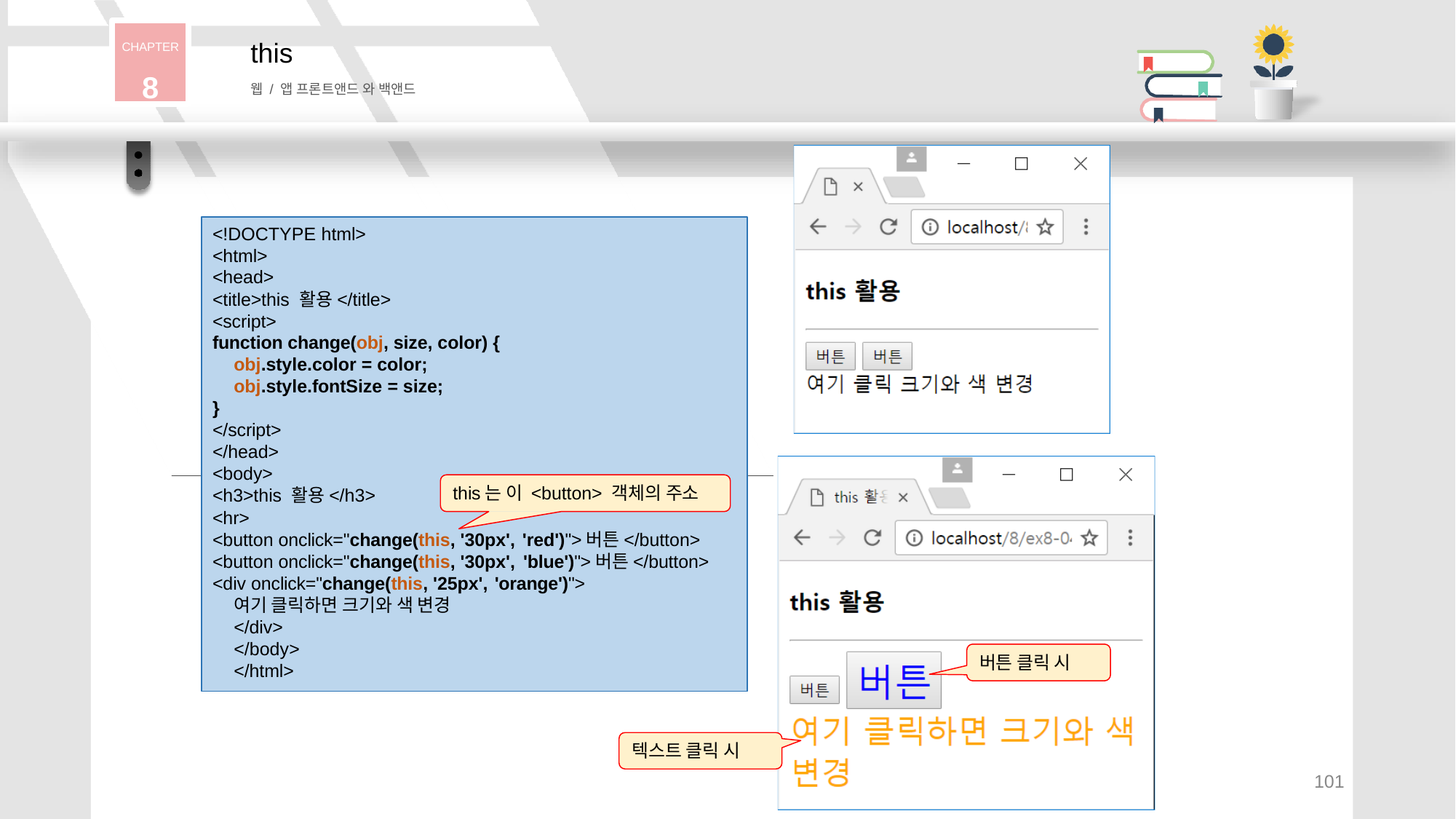

CHAPTER

8

# this

웹 / 앱 프론트앤드 와 백앤드

<!DOCTYPE html>
<html>
<head>
<title>this 활용</title>
<script>
function change(obj, size, color) {  obj.style.color = color;  obj.style.fontSize = size;
}
</script>
</head>
<body>
<h3>this 활용</h3>

this는 이 <button> 객체의 주소
<hr>
<button onclick="change(this, '30px', 'red')">버튼</button>
<button onclick="change(this, '30px', 'blue')">버튼</button>
<div onclick="change(this, '25px', 'orange')">
여기 클릭하면 크기와 색 변경
</div>
</body>
</html>

버튼 클릭 시

텍스트 클릭 시
101